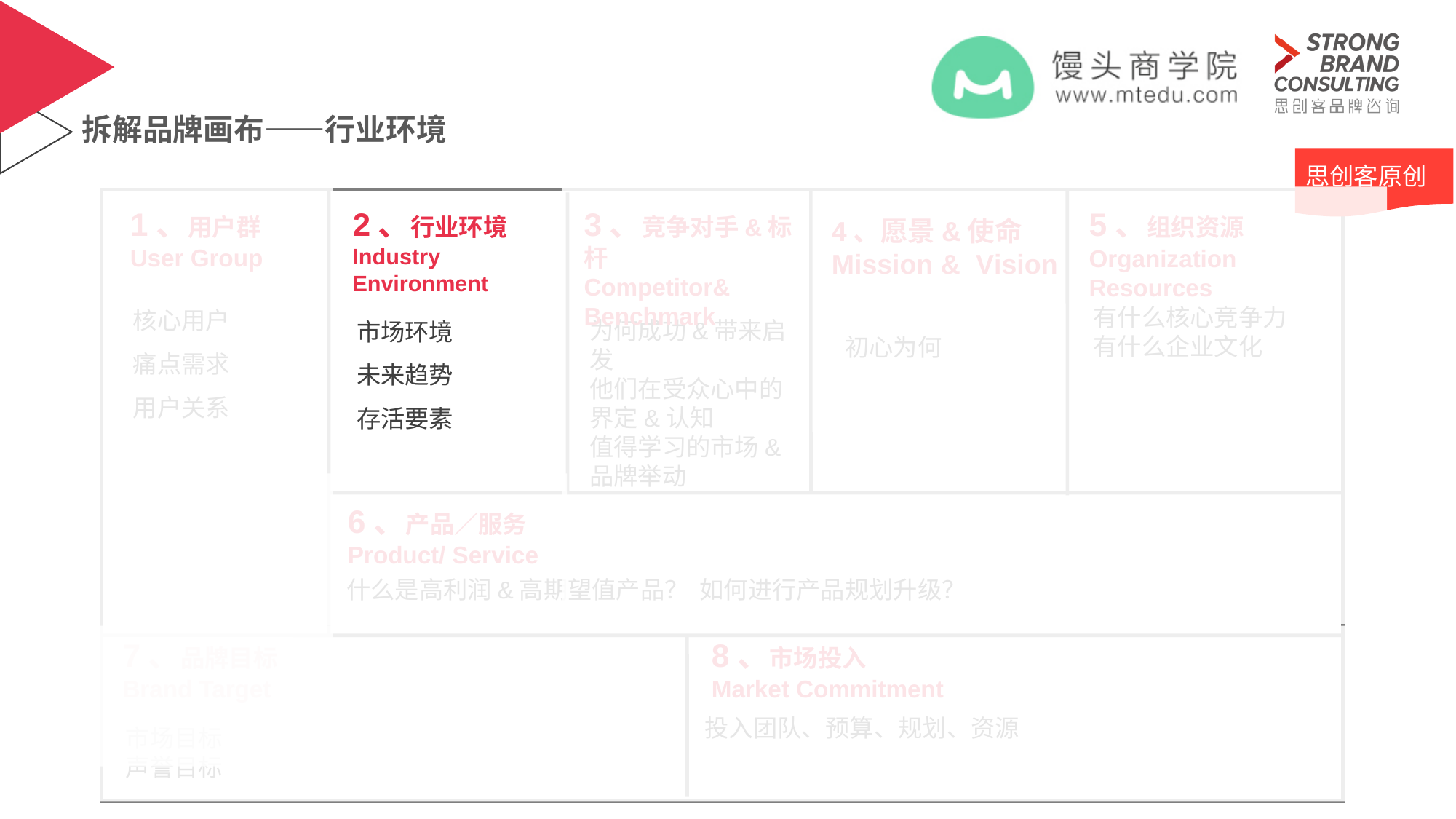

拆解品牌画布——行业环境

思创客原创

1、用户群
User Group
2、行业环境
Industry Environment
3、竞争对手&标杆
Competitor&
Benchmark
5、组织资源
Organization Resources
核心用户
痛点需求
用户关系
市场环境
未来趋势
存活要素
有什么核心竞争力
有什么企业文化

为何成功&带来启发
他们在受众心中的界定&认知
值得学习的市场&品牌举动
初心为何

6、产品／服务
Product/ Service
什么是高利润&高期望值产品？  如何进行产品规划升级？
7、品牌目标
Brand Target
8、市场投入
Market Commitment

投入团队、预算、规划、资源
市场目标
声誉目标
4、愿景&使命
Mission &  Vision